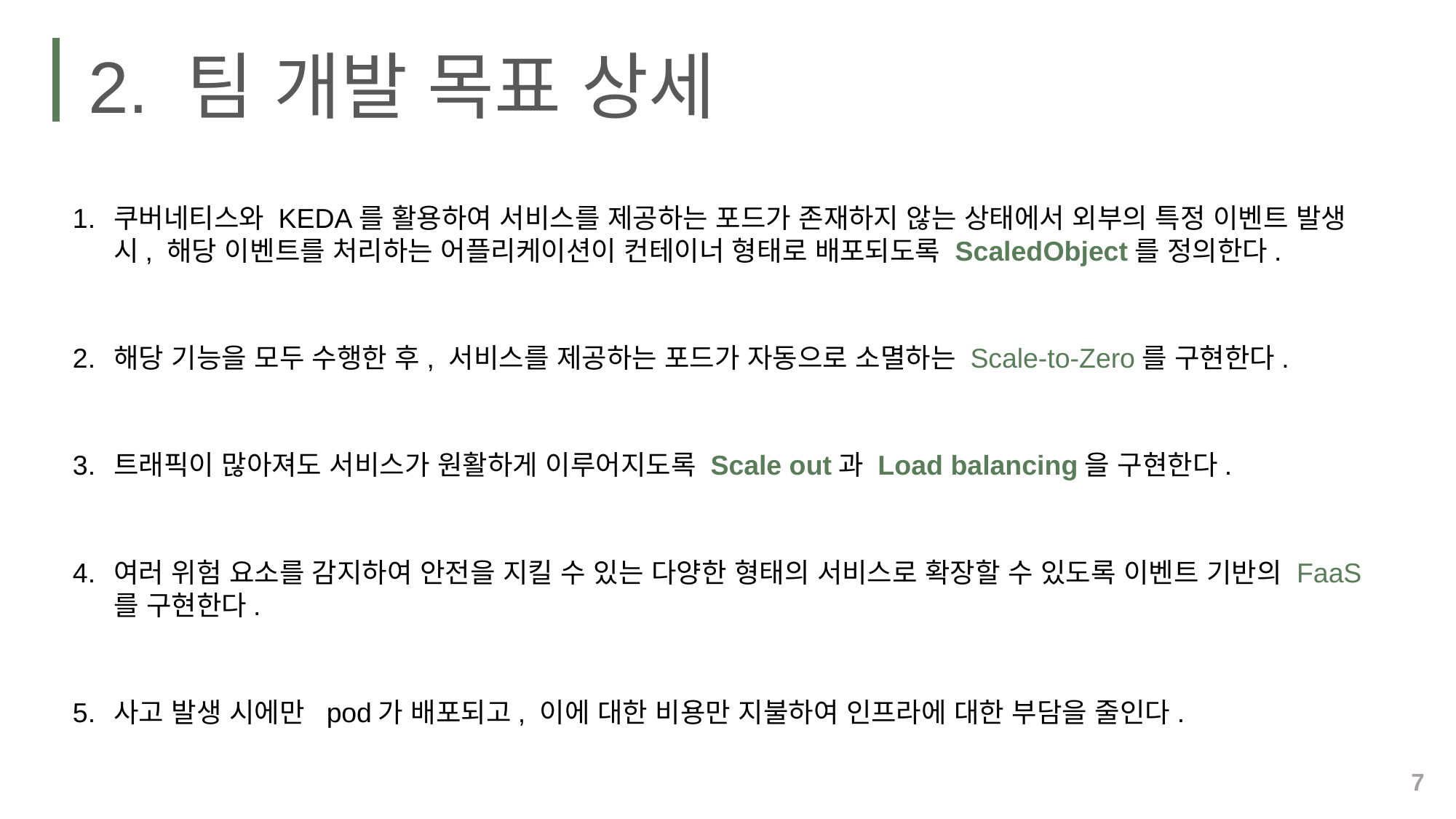

2. 팀 개발 목표 상세
쿠버네티스와 KEDA를 활용하여 서비스를 제공하는 포드가 존재하지 않는 상태에서 외부의 특정 이벤트 발생 시, 해당 이벤트를 처리하는 어플리케이션이 컨테이너 형태로 배포되도록 ScaledObject를 정의한다.

해당 기능을 모두 수행한 후, 서비스를 제공하는 포드가 자동으로 소멸하는 Scale-to-Zero를 구현한다.

트래픽이 많아져도 서비스가 원활하게 이루어지도록 Scale out과 Load balancing을 구현한다.

여러 위험 요소를 감지하여 안전을 지킬 수 있는 다양한 형태의 서비스로 확장할 수 있도록 이벤트 기반의 FaaS를 구현한다.

사고 발생 시에만  pod가 배포되고, 이에 대한 비용만 지불하여 인프라에 대한 부담을 줄인다.
7